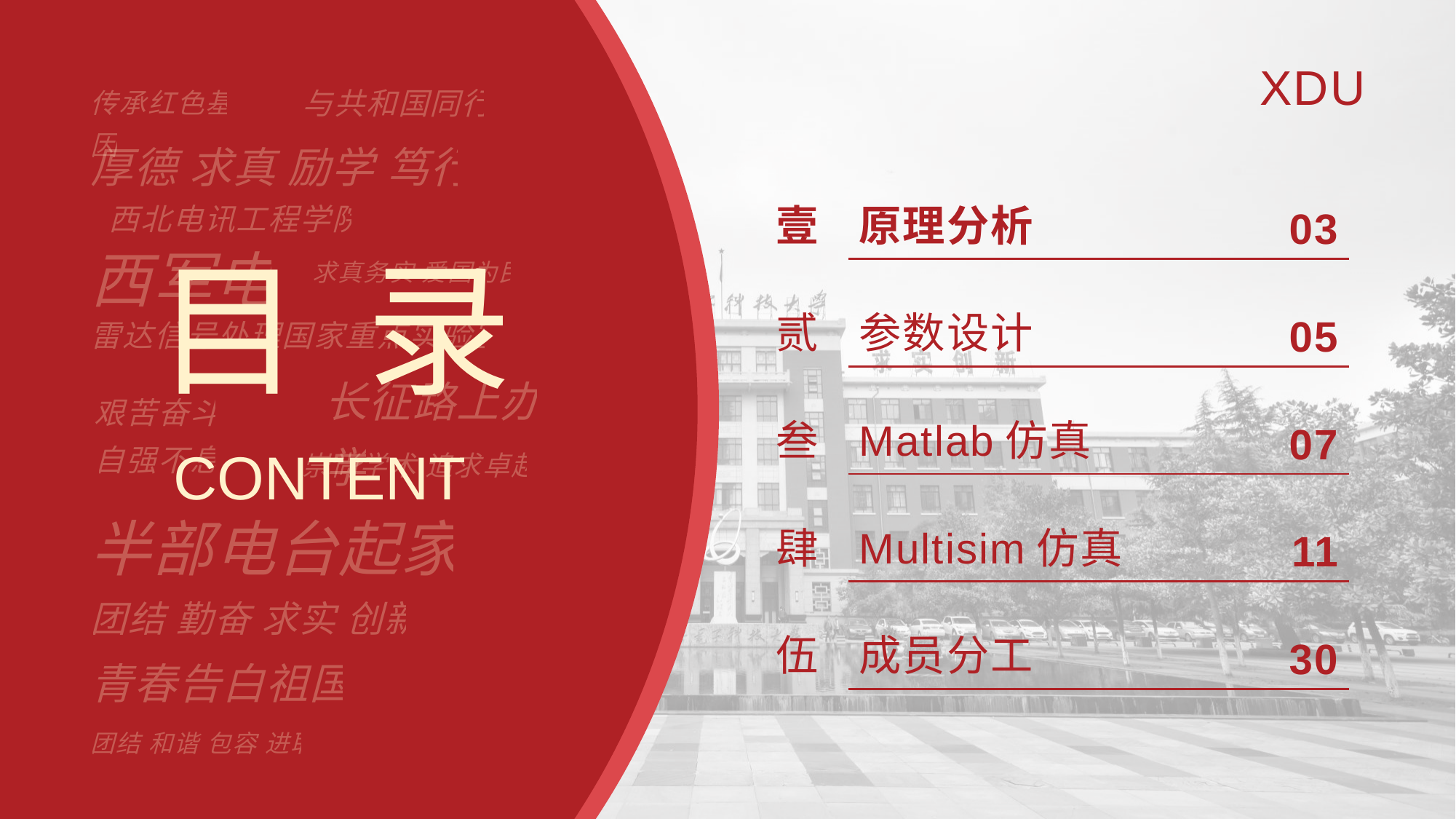

| 壹 | 原理分析 | 03 |
| --- | --- | --- |
| 贰 | 参数设计 | 05 |
| 叁 | Matlab仿真 | 07 |
| 肆 | Multisim仿真 | 11 |
| 伍 | 成员分工 | 30 |
目  录
CONTENT